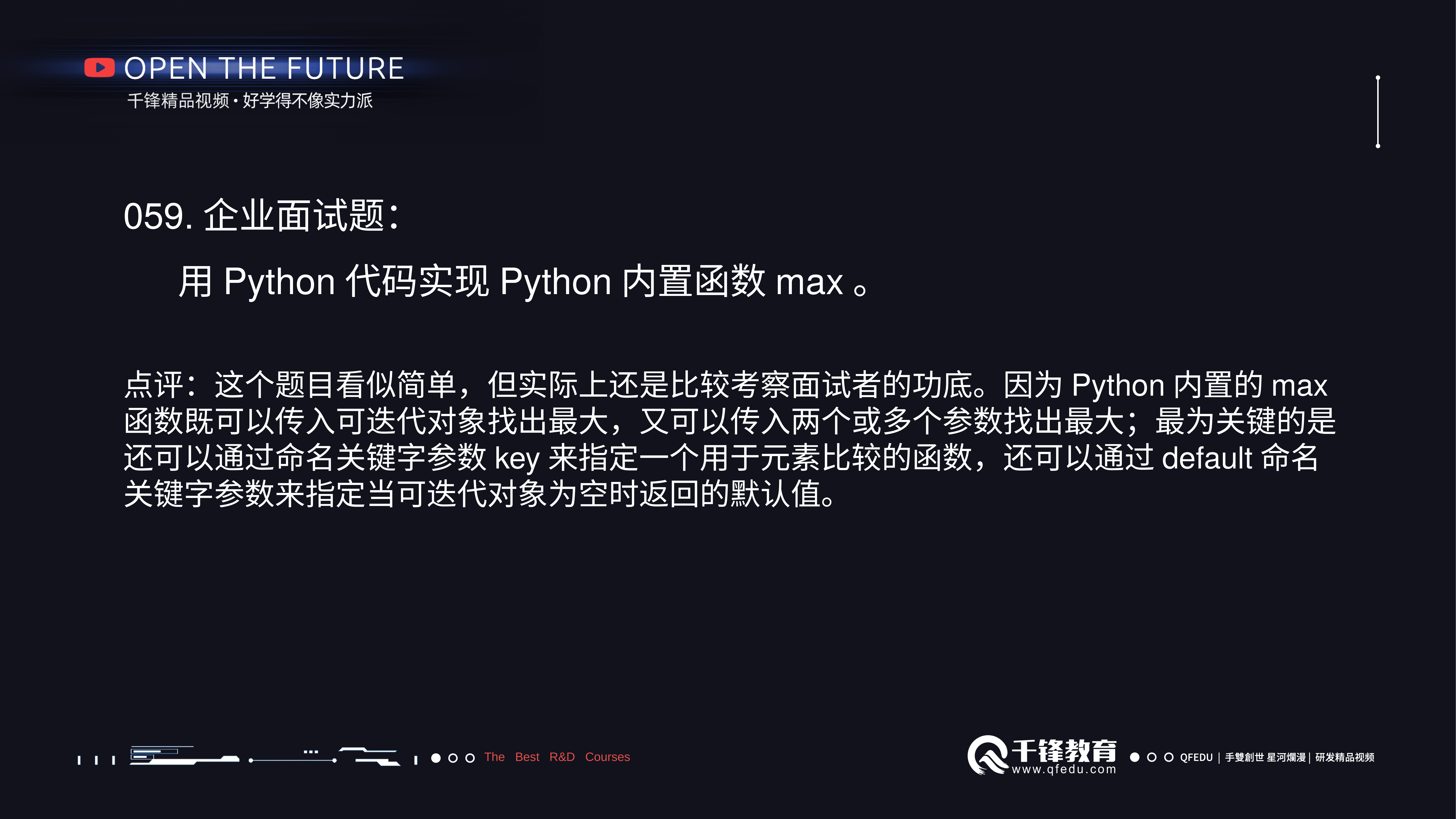

059.企业面试题：
用Python代码实现Python内置函数max。
点评：这个题目看似简单，但实际上还是比较考察面试者的功底。因为Python内置的max函数既可以传入可迭代对象找出最大，又可以传入两个或多个参数找出最大；最为关键的是还可以通过命名关键字参数key来指定一个用于元素比较的函数，还可以通过default命名关键字参数来指定当可迭代对象为空时返回的默认值。